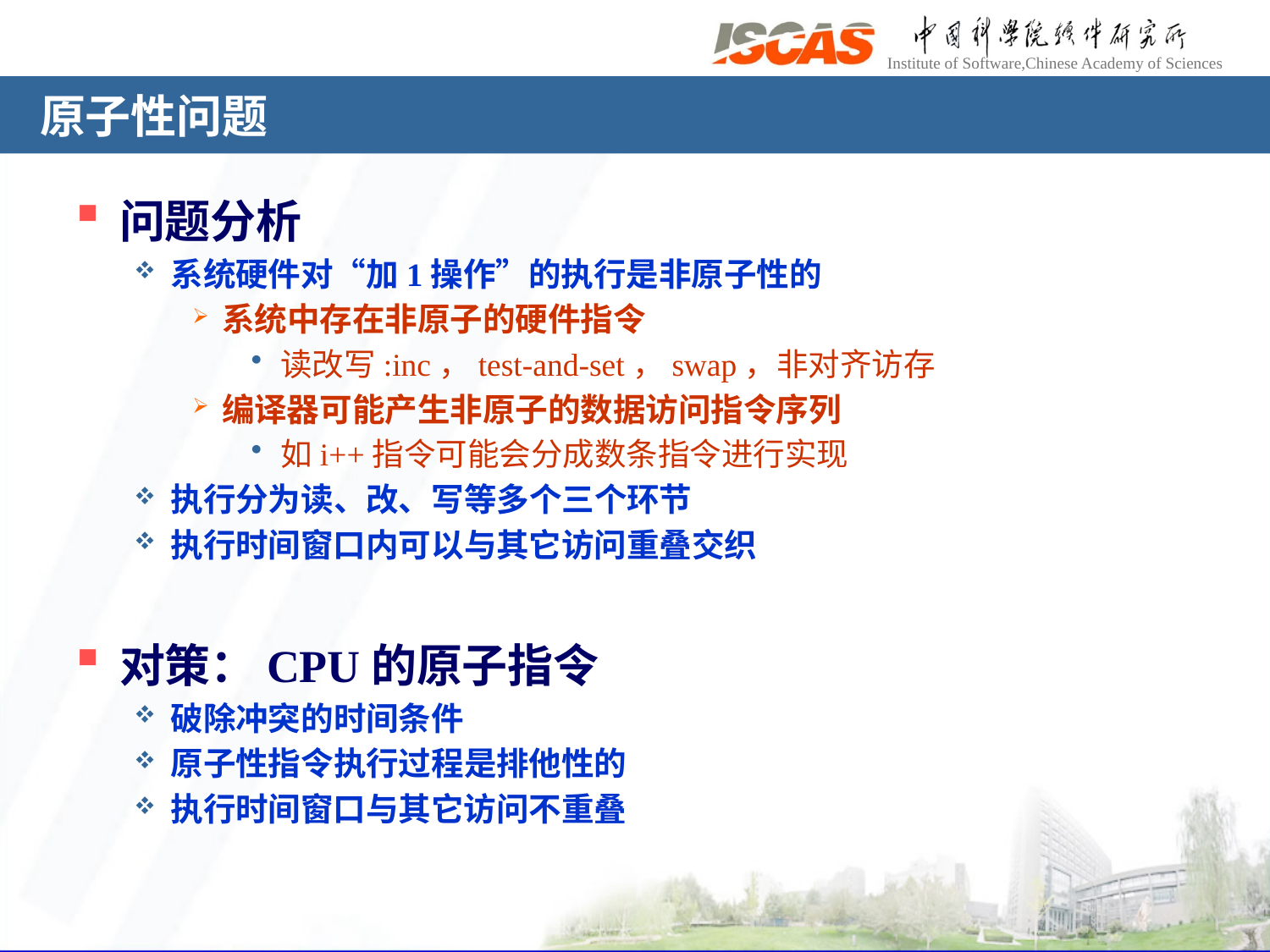

# 原子性问题
问题分析
系统硬件对“加1操作”的执行是非原子性的
系统中存在非原子的硬件指令
读改写:inc，test-and-set，swap，非对齐访存
编译器可能产生非原子的数据访问指令序列
如i++指令可能会分成数条指令进行实现
执行分为读、改、写等多个三个环节
执行时间窗口内可以与其它访问重叠交织

对策：CPU的原子指令
破除冲突的时间条件
原子性指令执行过程是排他性的
执行时间窗口与其它访问不重叠